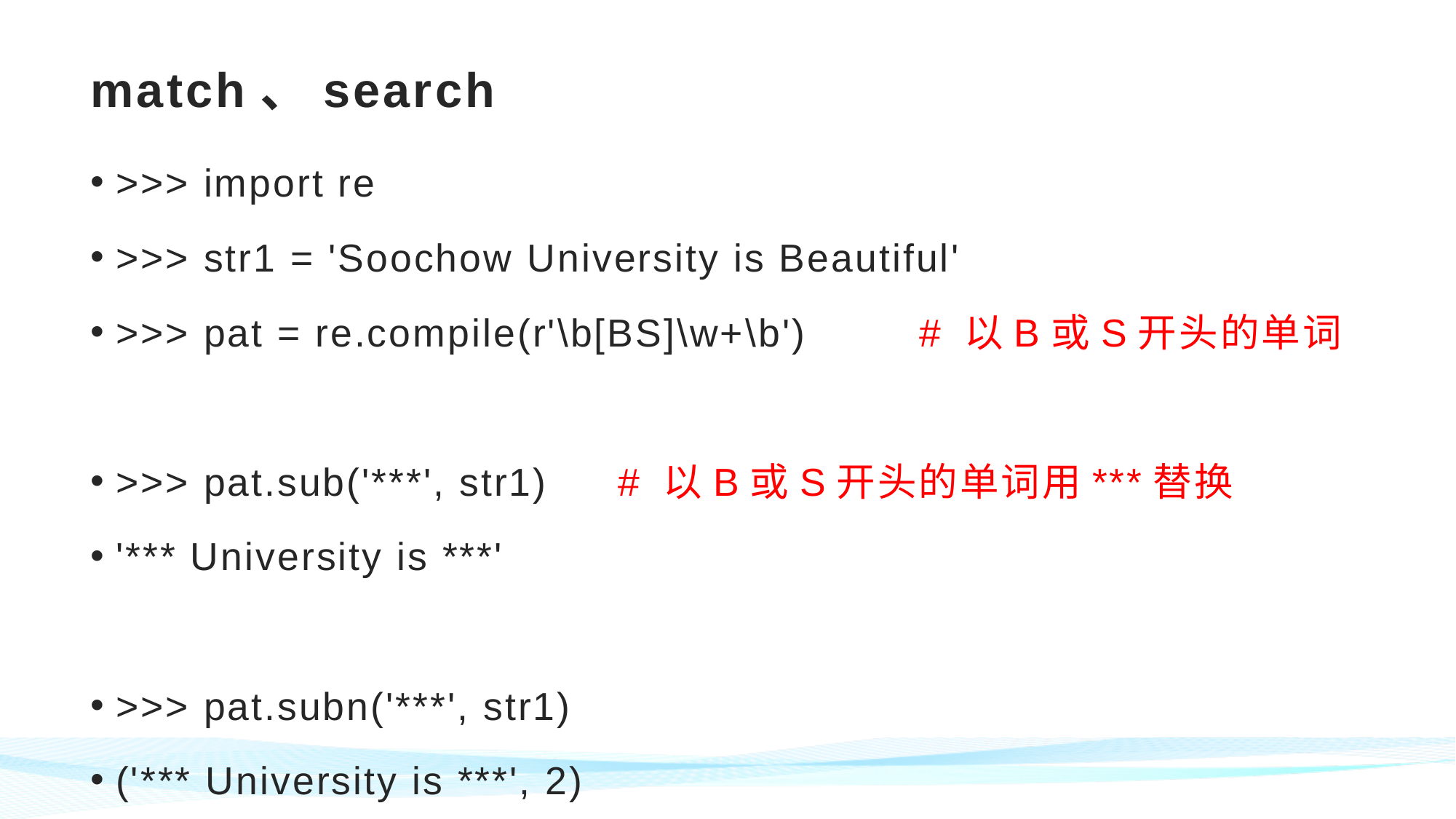

# match、search
>>> import re
>>> str1 = 'Soochow University is Beautiful'
>>> pat = re.compile(r'\b[BS]\w+\b') 	# 以B或S开头的单词

>>> pat.sub('***', str1)		# 以B或S开头的单词用***替换
'*** University is ***'

>>> pat.subn('***', str1)
('*** University is ***', 2)